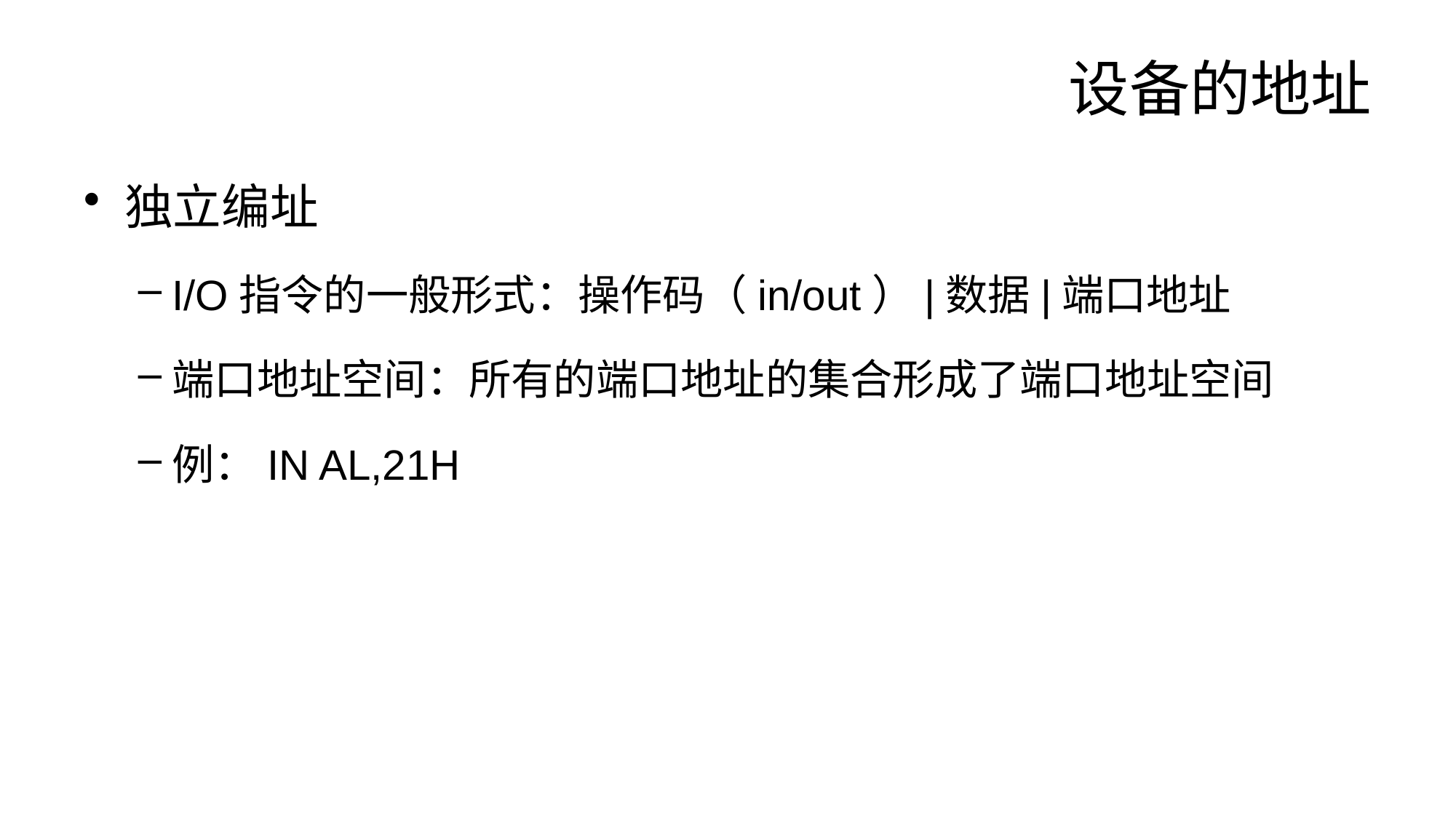

# 设备的地址
独立编址
I/O指令的一般形式：操作码（in/out）|数据|端口地址
端口地址空间：所有的端口地址的集合形成了端口地址空间
例：IN AL,21H